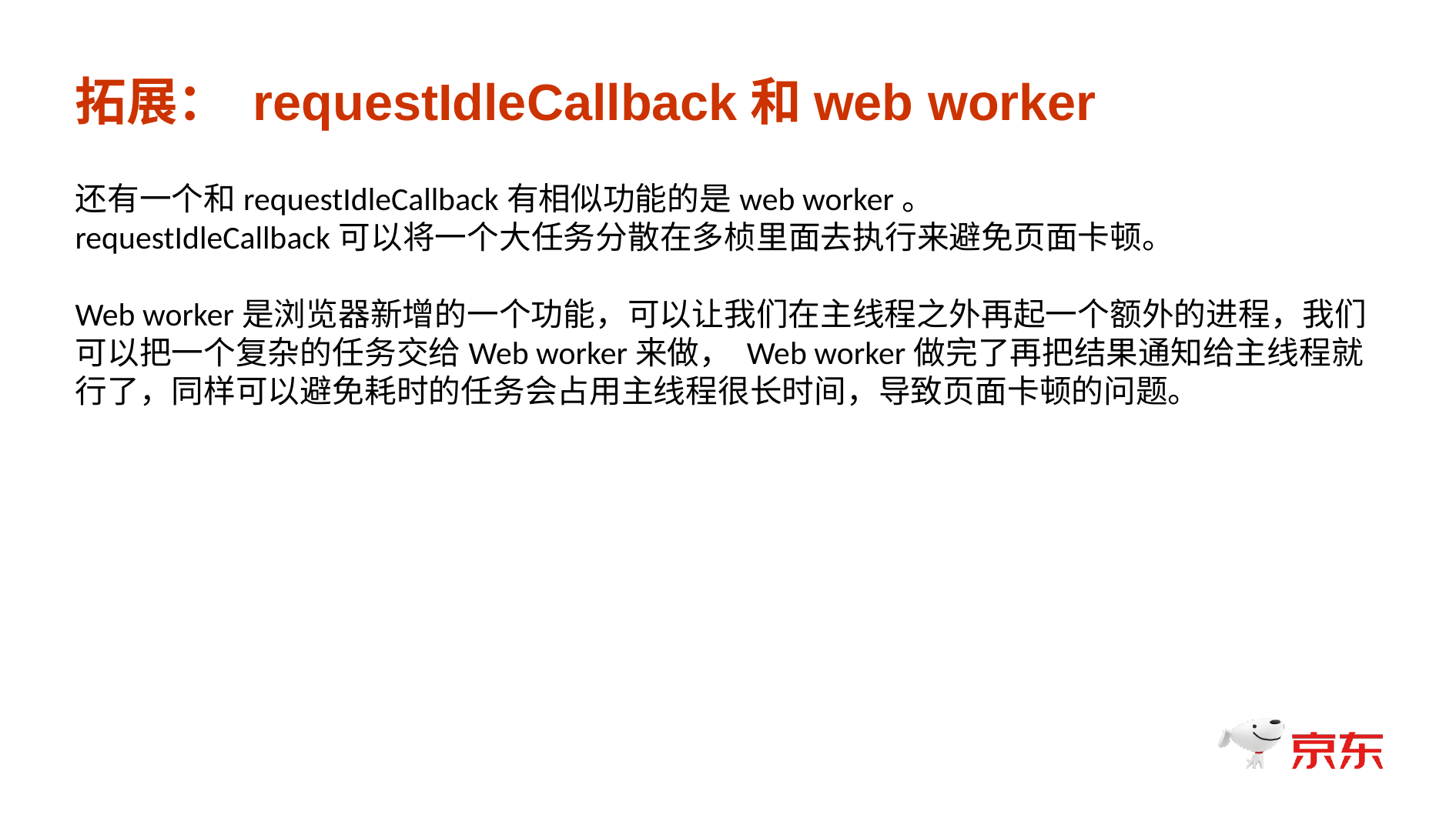

拓展： requestIdleCallback和web worker
还有一个和requestIdleCallback有相似功能的是web worker。
requestIdleCallback可以将一个大任务分散在多桢里面去执行来避免页面卡顿。

Web worker是浏览器新增的一个功能，可以让我们在主线程之外再起一个额外的进程，我们可以把一个复杂的任务交给Web worker来做， Web worker做完了再把结果通知给主线程就行了，同样可以避免耗时的任务会占用主线程很长时间，导致页面卡顿的问题。